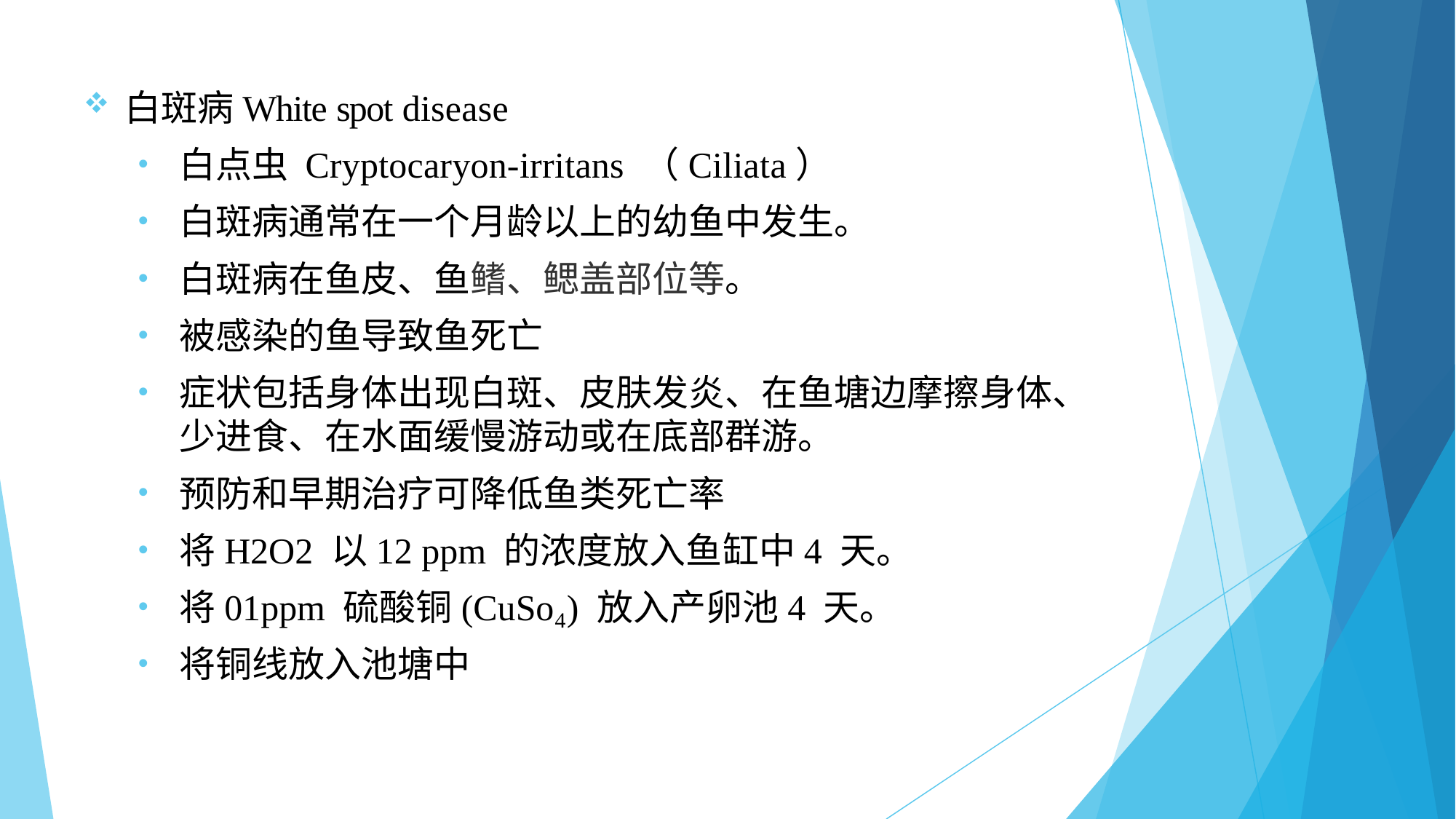

白斑病White spot disease
白点虫 Cryptocaryon-irritans （Ciliata）
白斑病通常在一个月龄以上的幼鱼中发生。
白斑病在鱼皮、鱼鳍、鳃盖部位等。
被感染的鱼导致鱼死亡
症状包括身体出现白斑、皮肤发炎、在鱼塘边摩擦身体、少进食、在水面缓慢游动或在底部群游。
预防和早期治疗可降低鱼类死亡率
将H2O2 以12 ppm 的浓度放入鱼缸中4 天。
将01ppm 硫酸铜(CuSo₄) 放入产卵池4 天。
将铜线放入池塘中